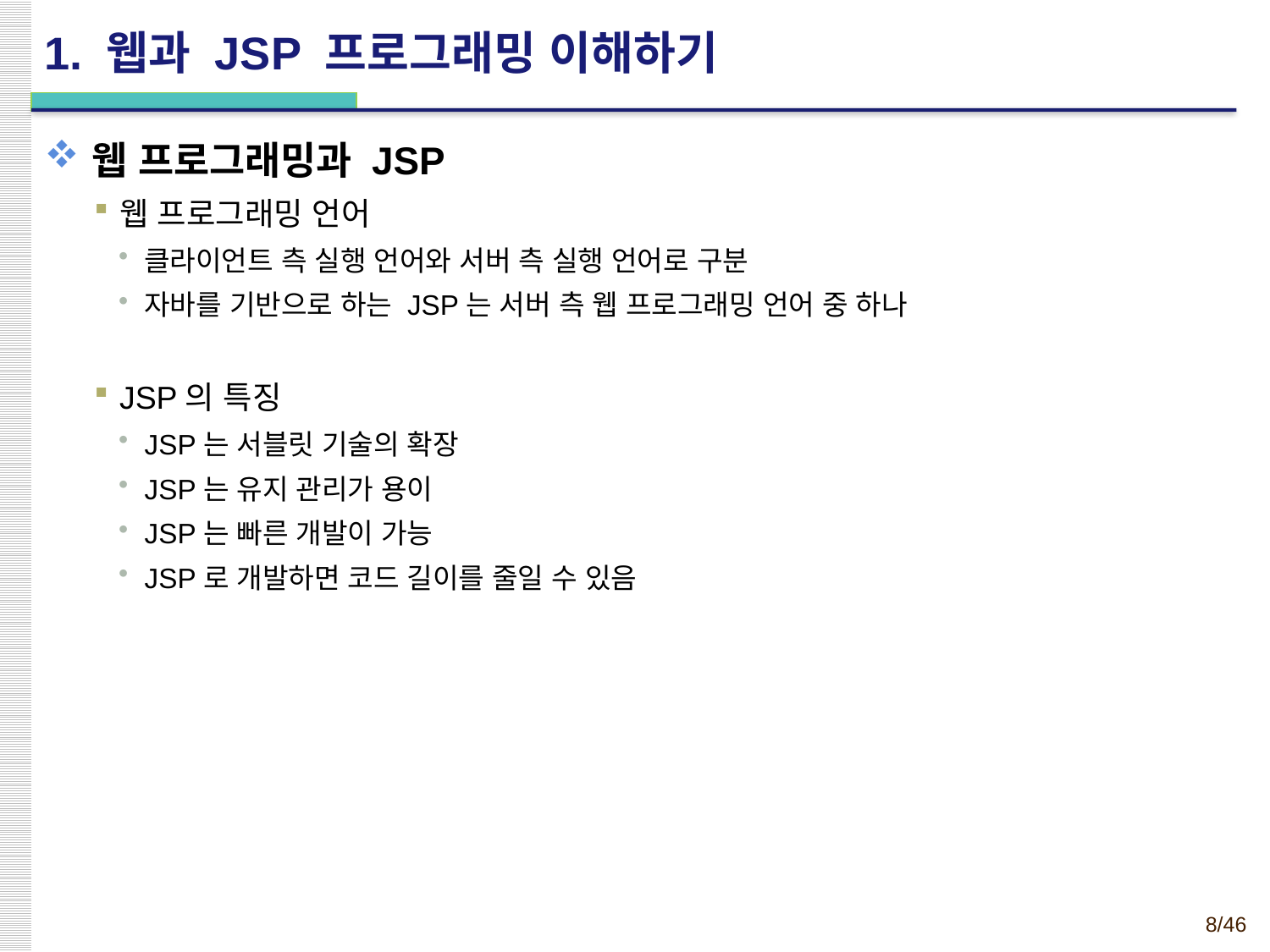

# 1. 웹과 JSP 프로그래밍 이해하기
웹 프로그래밍과 JSP
웹 프로그래밍 언어
클라이언트 측 실행 언어와 서버 측 실행 언어로 구분
자바를 기반으로 하는 JSP는 서버 측 웹 프로그래밍 언어 중 하나

JSP의 특징
JSP는 서블릿 기술의 확장
JSP는 유지 관리가 용이
JSP는 빠른 개발이 가능
JSP로 개발하면 코드 길이를 줄일 수 있음